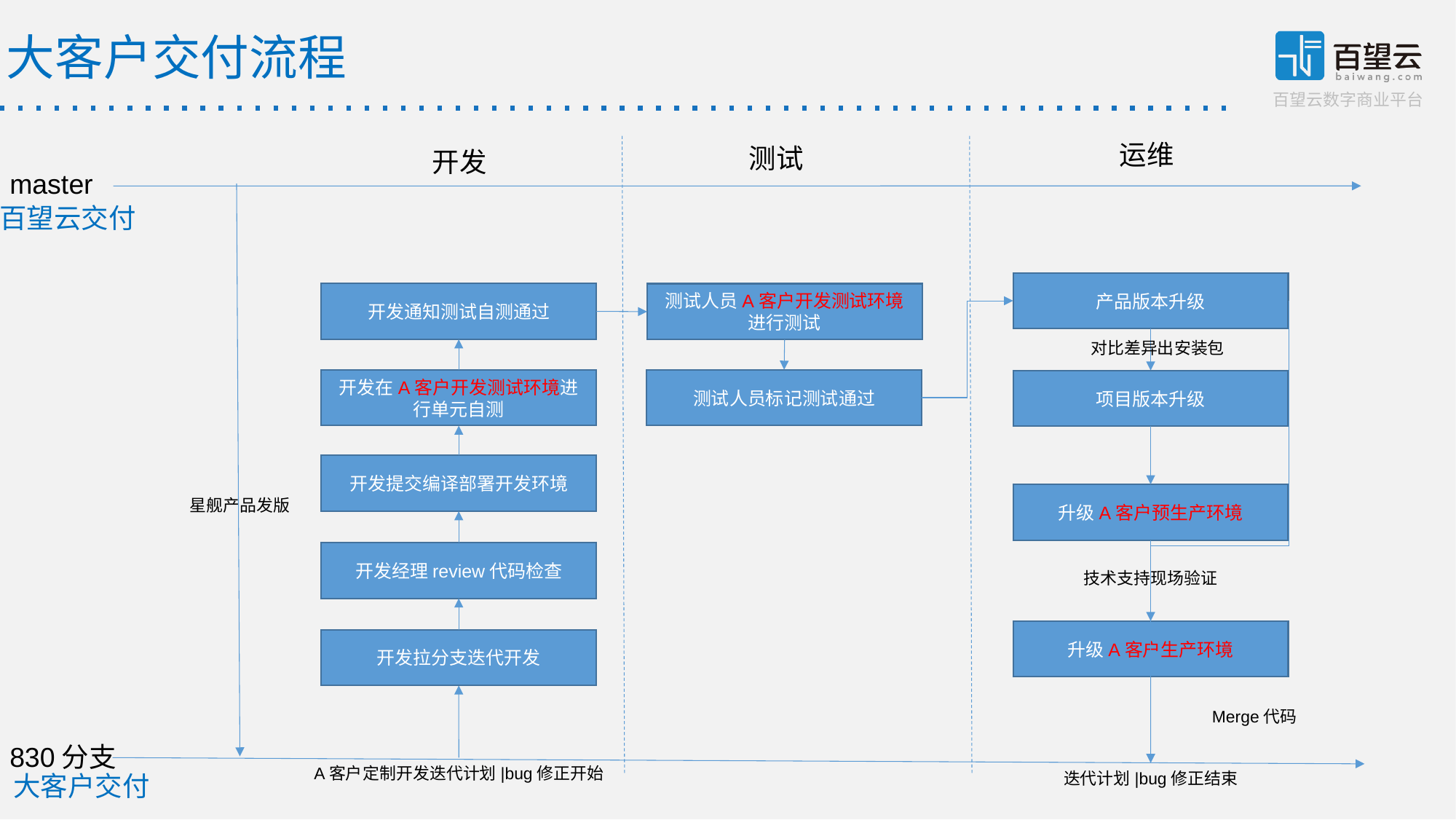

大客户交付流程
运维
测试
开发
master
百望云交付
产品版本升级
开发通知测试自测通过
测试人员A客户开发测试环境进行测试
对比差异出安装包
开发在A客户开发测试环境进行单元自测
测试人员标记测试通过
项目版本升级
开发提交编译部署开发环境
升级A客户预生产环境
星舰产品发版
开发经理review代码检查
技术支持现场验证
升级A客户生产环境
开发拉分支迭代开发
Merge代码
830分支
A客户定制开发迭代计划|bug修正开始
迭代计划|bug修正结束
大客户交付